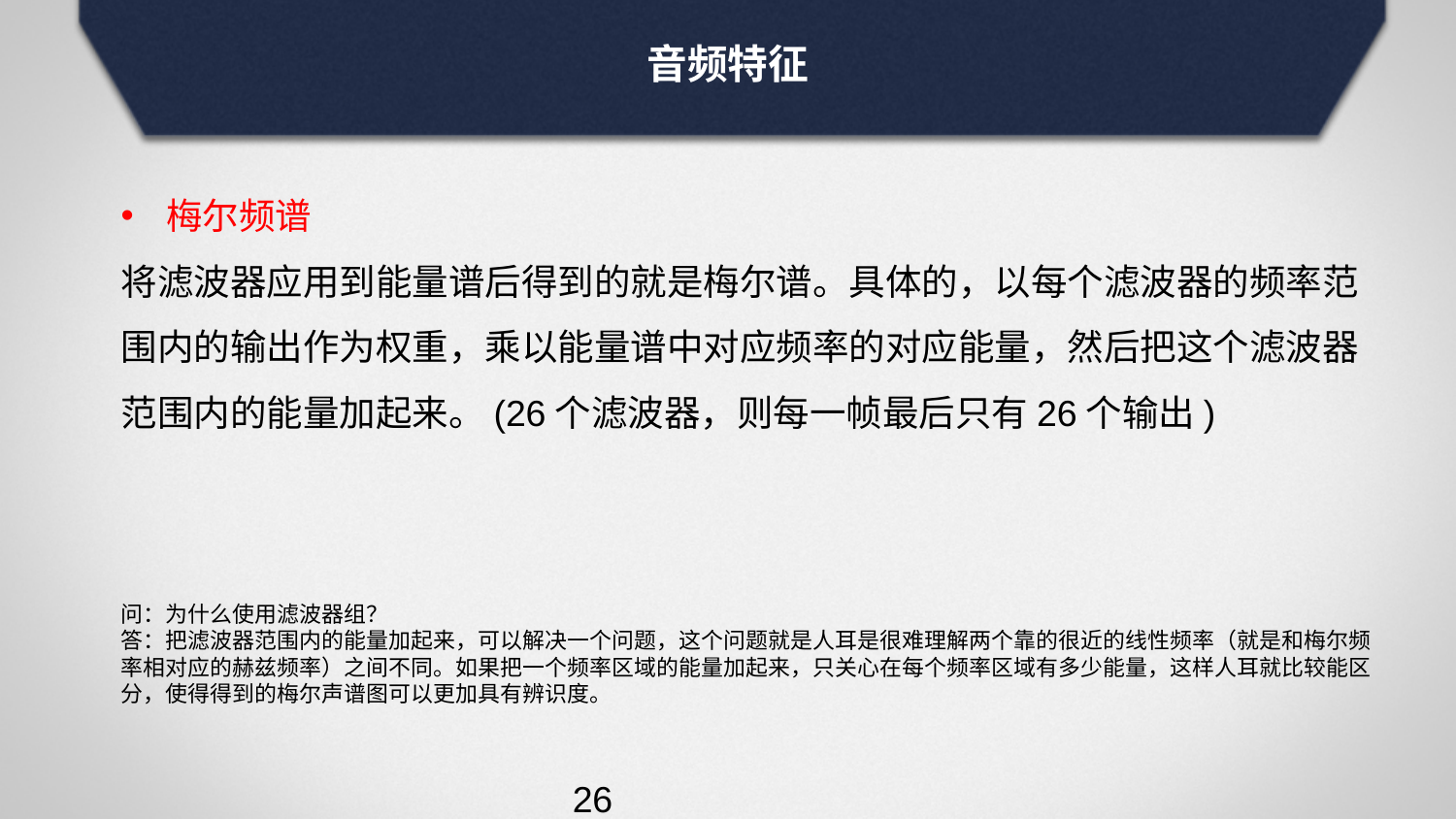

音频特征
梅尔频谱
将滤波器应用到能量谱后得到的就是梅尔谱。具体的，以每个滤波器的频率范围内的输出作为权重，乘以能量谱中对应频率的对应能量，然后把这个滤波器范围内的能量加起来。(26个滤波器，则每一帧最后只有26个输出)
问：为什么使用滤波器组？
答：把滤波器范围内的能量加起来，可以解决一个问题，这个问题就是人耳是很难理解两个靠的很近的线性频率（就是和梅尔频率相对应的赫兹频率）之间不同。如果把一个频率区域的能量加起来，只关心在每个频率区域有多少能量，这样人耳就比较能区分，使得得到的梅尔声谱图可以更加具有辨识度。
26